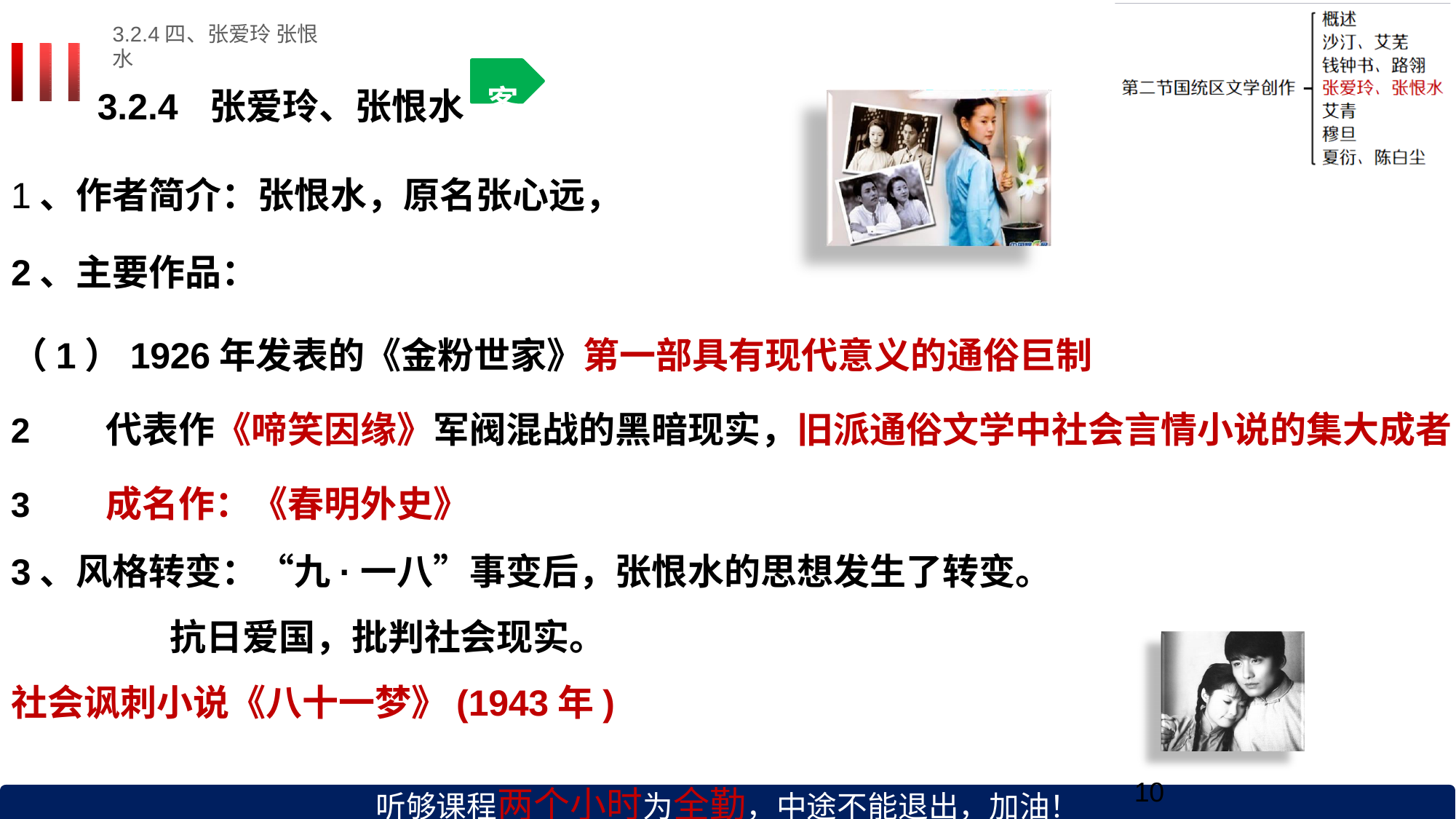

3.2.4四、张爱玲 张恨水

# 3.2.4	张爱玲、张恨水	客

1、作者简介：张恨水，原名张心远，
2、主要作品：
（1）1926年发表的《金粉世家》第一部具有现代意义的通俗巨制
代表作《啼笑因缘》军阀混战的黑暗现实，旧派通俗文学中社会言情小说的集大成者
成名作：《春明外史》
3、风格转变：“九·一八”事变后，张恨水的思想发生了转变。 抗日爱国，批判社会现实。
社会讽刺小说《八十一梦》(1943年)

10

听够课程两个小时为全勤，中途不能退出，加油！